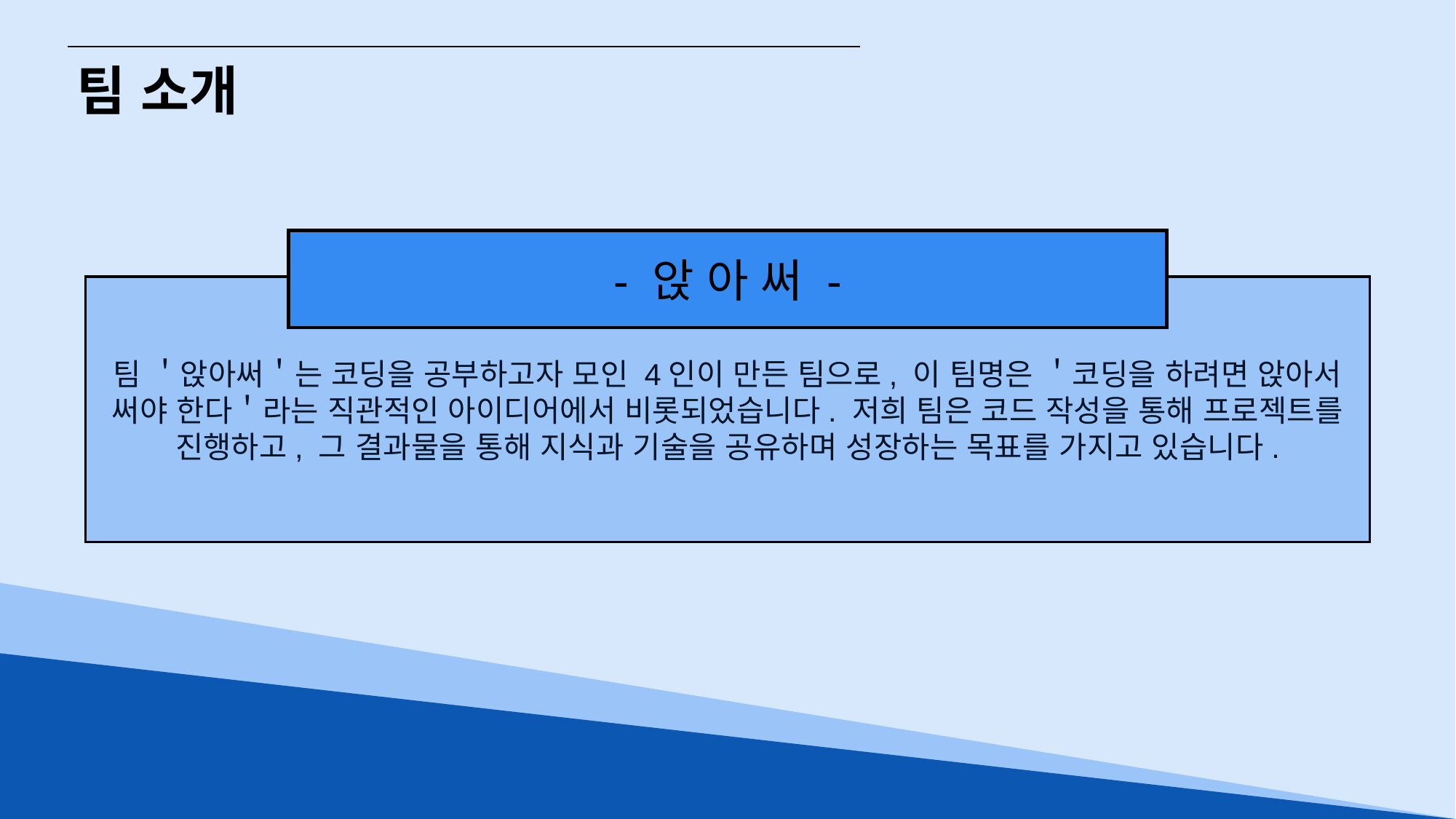

팀 소개
- 앉 아 써 -
팀 ＇앉아써＇는 코딩을 공부하고자 모인 4인이 만든 팀으로, 이 팀명은 ＇코딩을 하려면 앉아서 써야 한다＇라는 직관적인 아이디어에서 비롯되었습니다. 저희 팀은 코드 작성을 통해 프로젝트를 진행하고, 그 결과물을 통해 지식과 기술을 공유하며 성장하는 목표를 가지고 있습니다.